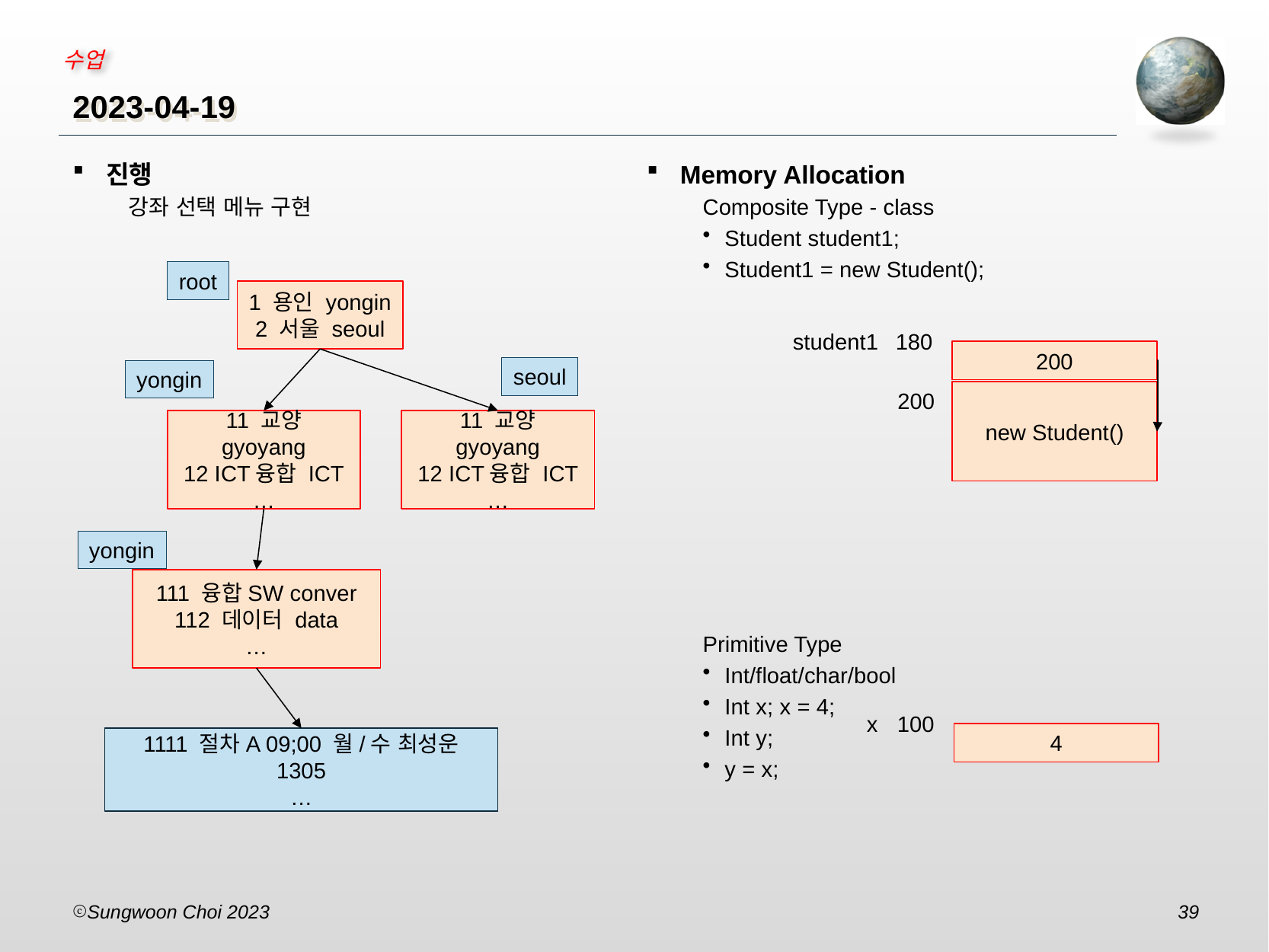

# 2023-04-19
Memory Allocation
Composite Type - class
Student student1;
Student1 = new Student();

Primitive Type
Int/float/char/bool
Int x; x = 4;
Int y;
y = x;

진행
강좌 선택 메뉴 구현
root
1 용인 yongin
2 서울 seoul
student1
180
200
seoul
yongin
200
new Student()
11 교양 gyoyang
12 ICT융합 ICT
…
11 교양 gyoyang
12 ICT융합 ICT
…
yongin
111 융합SW conver
112 데이터 data
…
100
x
4
1111 절차A 09;00 월/수 최성운 1305
…
Sungwoon Choi 2023
39